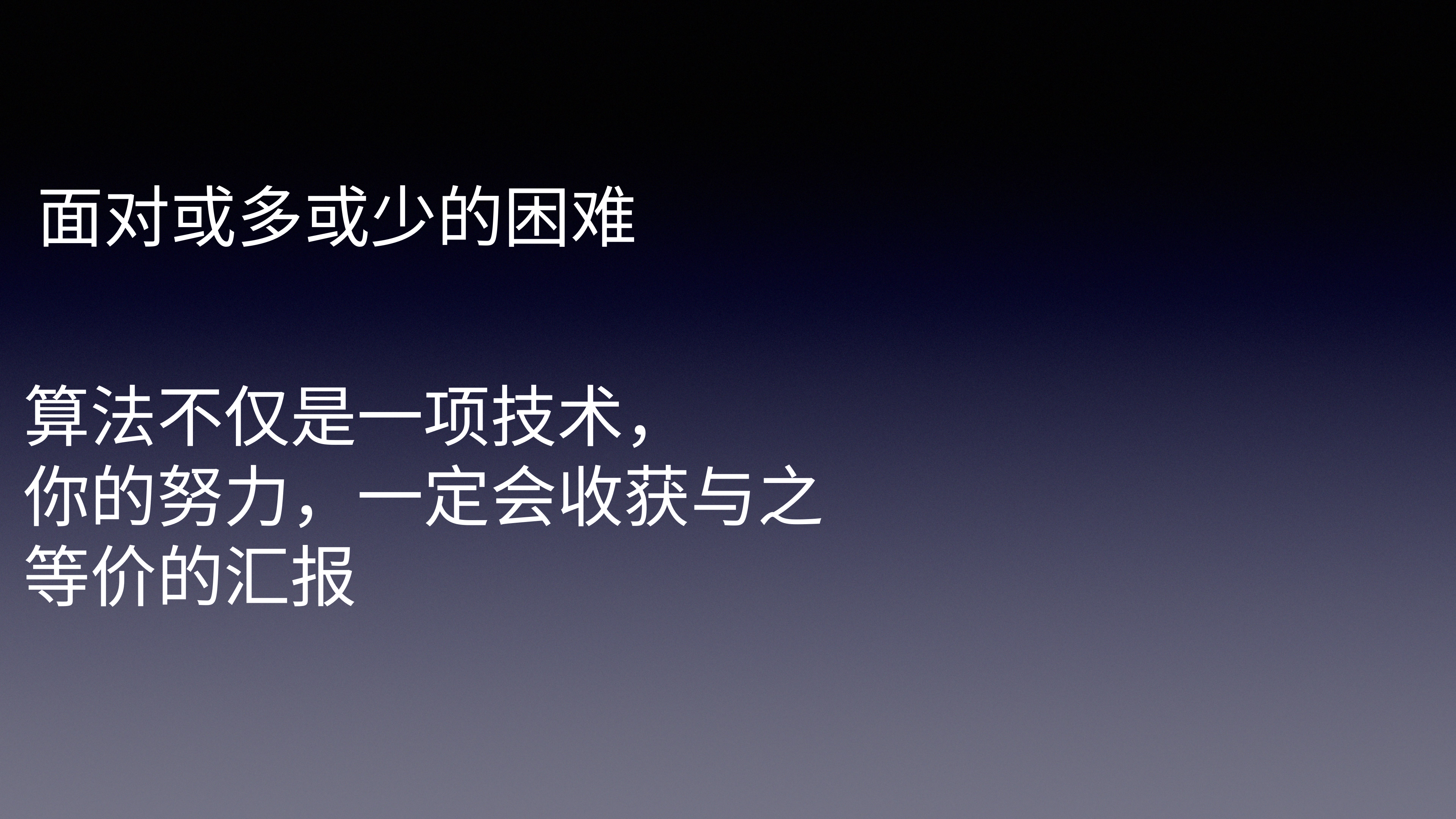

面对或多或少的困难
算法不仅是一项技术，
你的努力，一定会收获与之等价的汇报